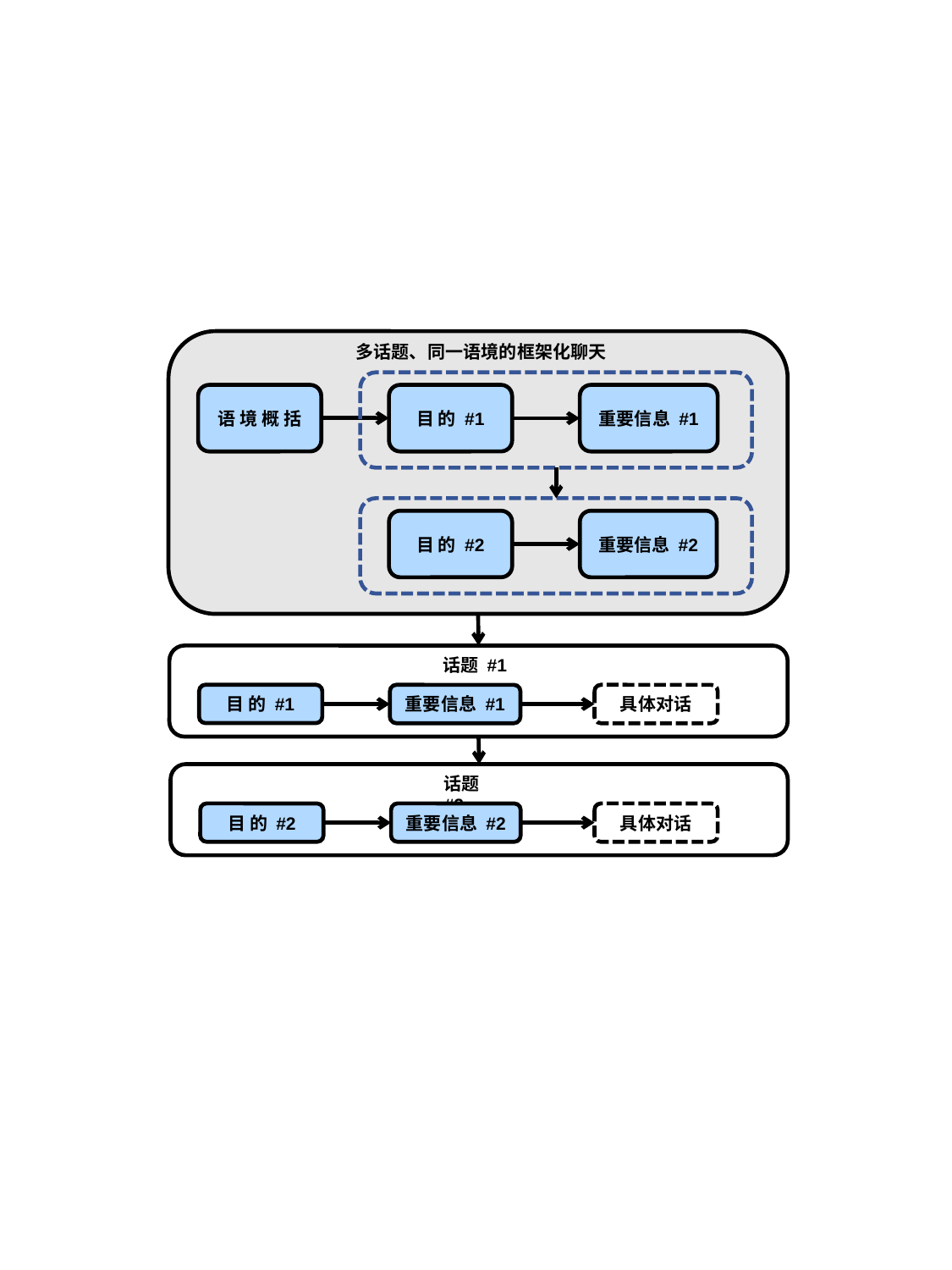

多话题、同一语境的框架化聊天

语 境 概 括
目 的 #1
重要信息 #1

目 的 #2
重要信息 #2

话题 #1
目 的 #1
重要信息 #1
具体对话

话题 #2
目 的 #2
重要信息 #2
具体对话